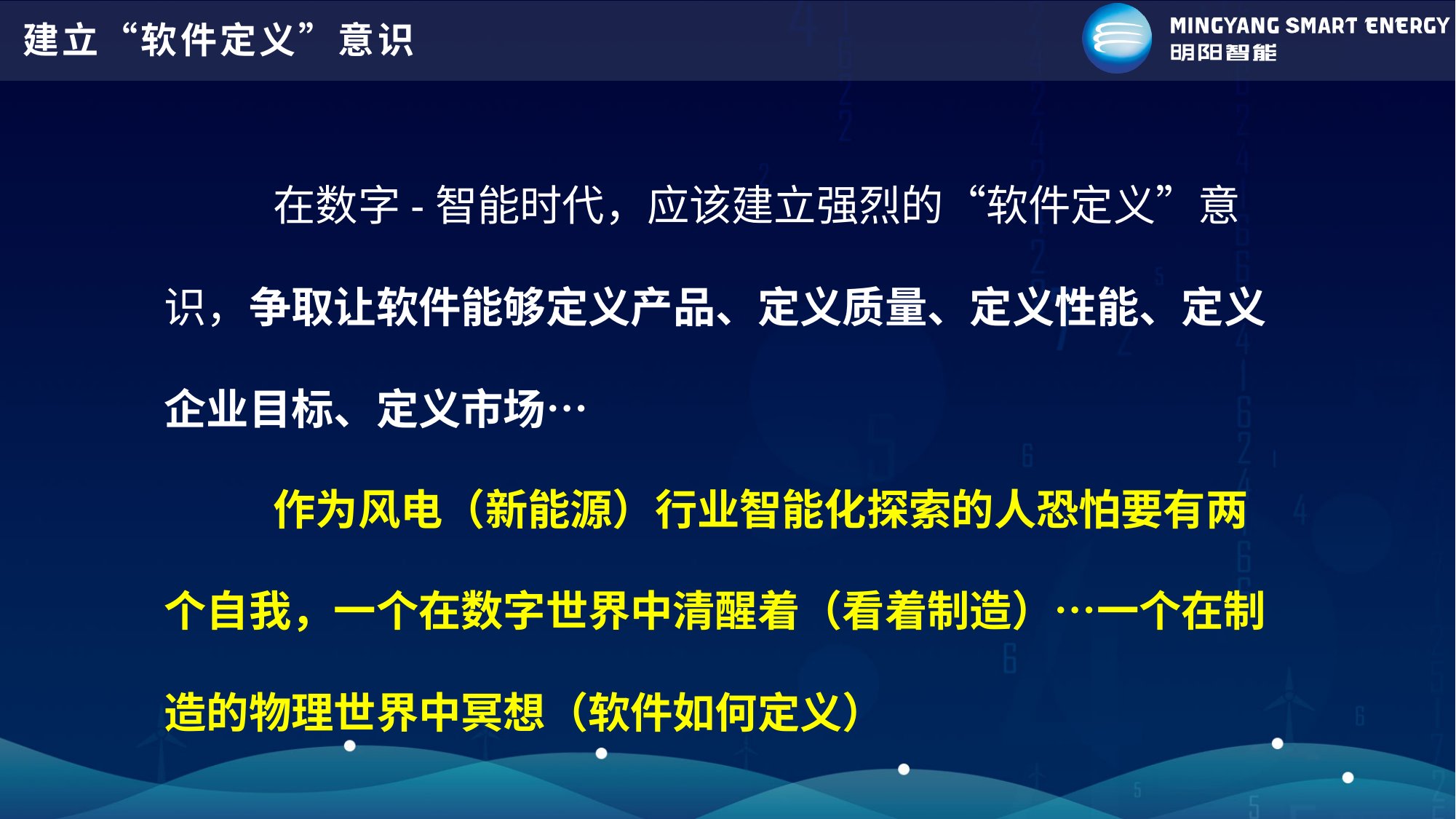

# 建立“软件定义”意识
	在数字-智能时代，应该建立强烈的“软件定义”意识，争取让软件能够定义产品、定义质量、定义性能、定义企业目标、定义市场…
	作为风电（新能源）行业智能化探索的人恐怕要有两个自我，一个在数字世界中清醒着（看着制造）…一个在制造的物理世界中冥想（软件如何定义）